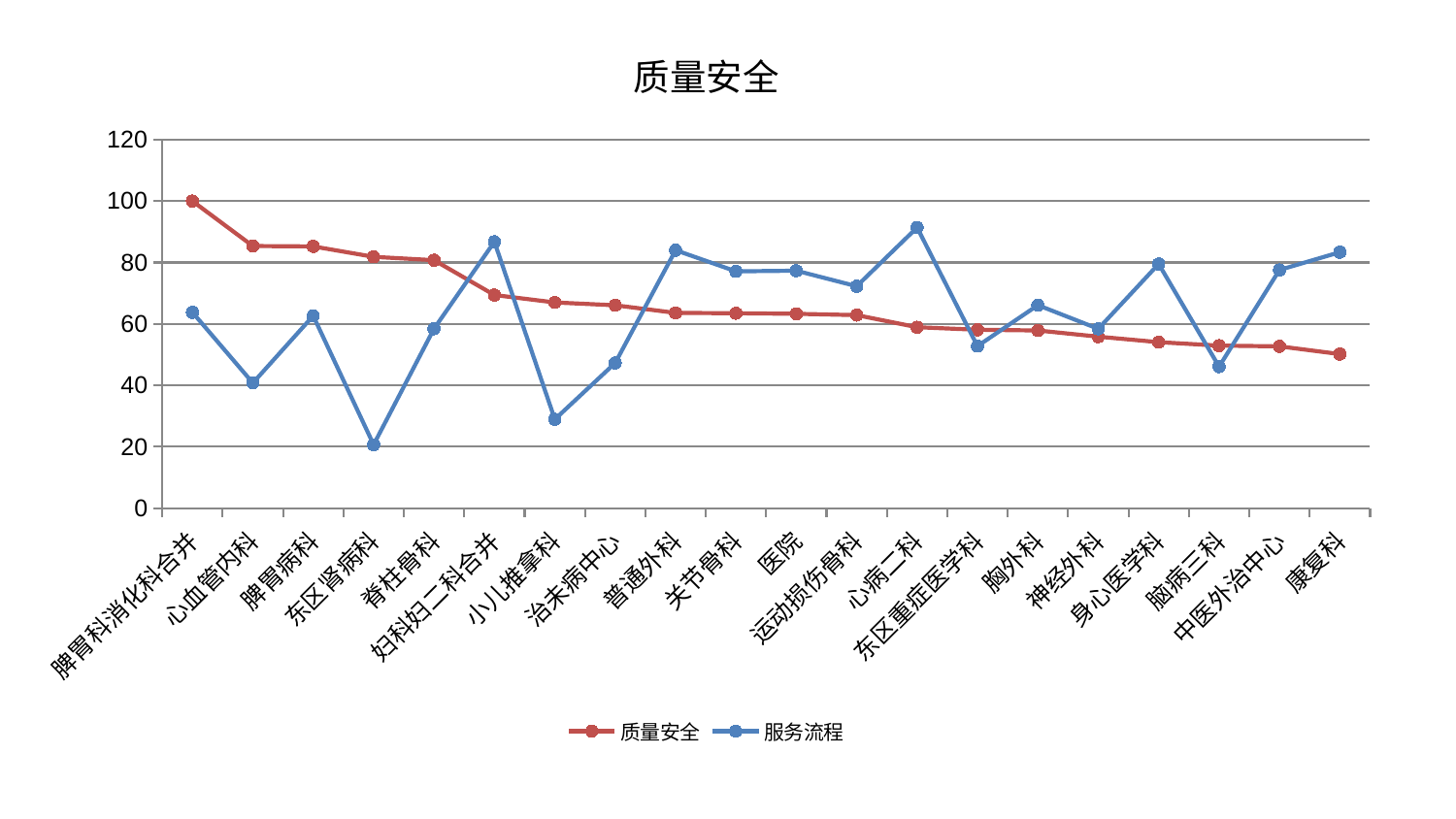

### Chart: 质量安全

| Category | 质量安全 | 服务流程 |
|---|---|---|
| 脾胃科消化科合并 | 100.00000000000001 | 63.79022348184925 |
| 心血管内科 | 85.3836115186383 | 40.79829065990661 |
| 脾胃病科 | 85.25173819728792 | 62.66571752317986 |
| 东区肾病科 | 81.84457571977202 | 20.699268963572838 |
| 脊柱骨科 | 80.76516959676731 | 58.448126206737484 |
| 妇科妇二科合并 | 69.43500524573524 | 86.74752597643202 |
| 小儿推拿科 | 67.00543141423947 | 28.962583936748906 |
| 治未病中心 | 66.09290024718126 | 47.30307465290867 |
| 普通外科 | 63.61495889520884 | 84.0073141568234 |
| 关节骨科 | 63.49988996850636 | 77.12769808689757 |
| 医院 | 63.31292349723919 | 77.33800019143354 |
| 运动损伤骨科 | 62.89075418915534 | 72.27481536217785 |
| 心病二科 | 58.93872473961447 | 91.40532083865473 |
| 东区重症医学科 | 58.1178224431748 | 52.799603218204176 |
| 胸外科 | 57.88740435489755 | 66.12569100868662 |
| 神经外科 | 55.872645390230176 | 58.43322045116816 |
| 身心医学科 | 54.08736005542333 | 79.53068685782358 |
| 脑病三科 | 52.95657403361119 | 46.11645661173402 |
| 中医外治中心 | 52.71042686892201 | 77.58457088728358 |
| 康复科 | 50.19280071862835 | 83.35664080358428 |
210